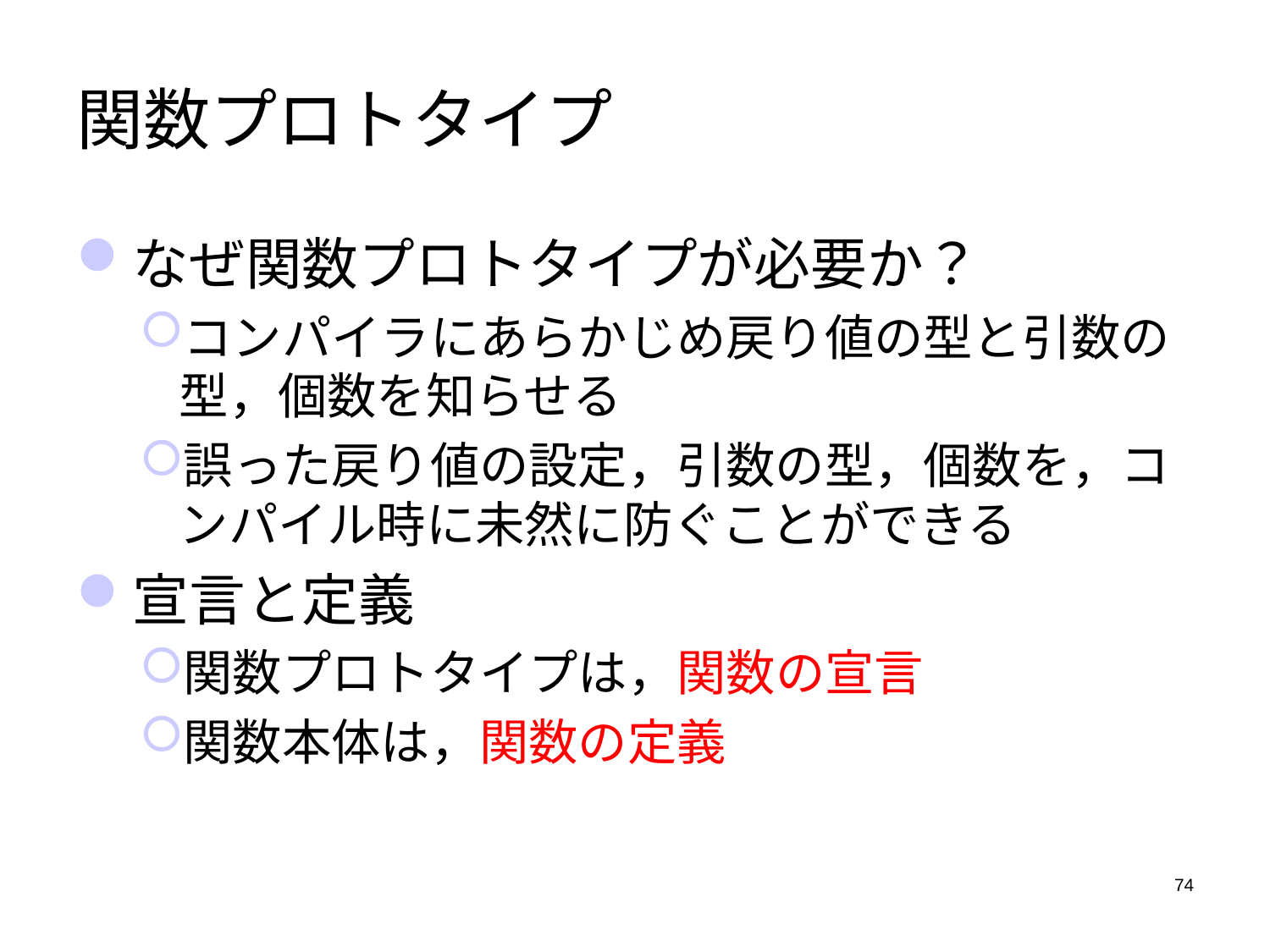

# 関数プロトタイプ
なぜ関数プロトタイプが必要か？
コンパイラにあらかじめ戻り値の型と引数の型，個数を知らせる
誤った戻り値の設定，引数の型，個数を，コンパイル時に未然に防ぐことができる
宣言と定義
関数プロトタイプは，関数の宣言
関数本体は，関数の定義
74